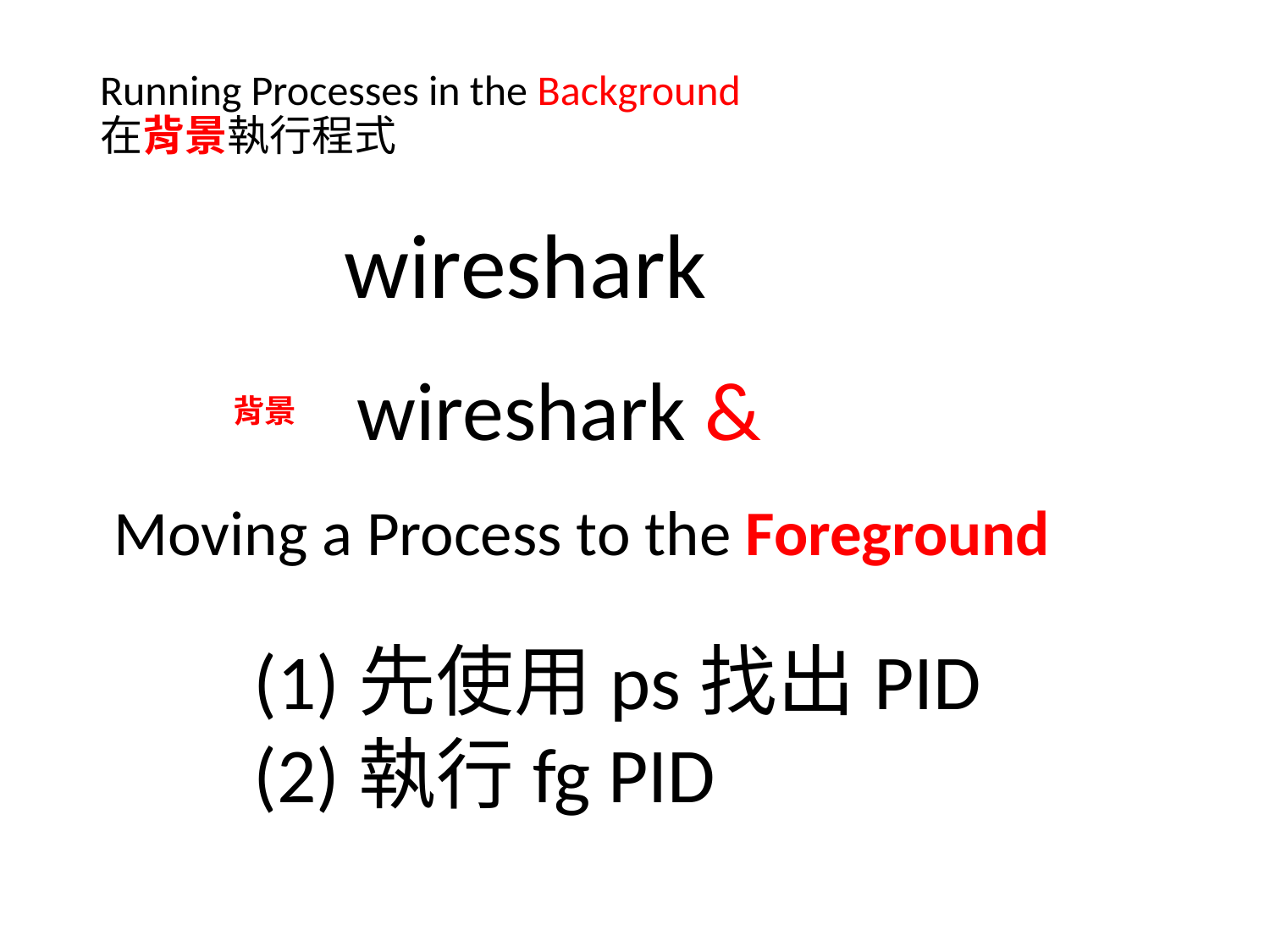

# Running Processes in the Background 在背景執行程式
wireshark
wireshark &
背景
Moving a Process to the Foreground
(1)先使用ps找出PID
(2)執行fg PID